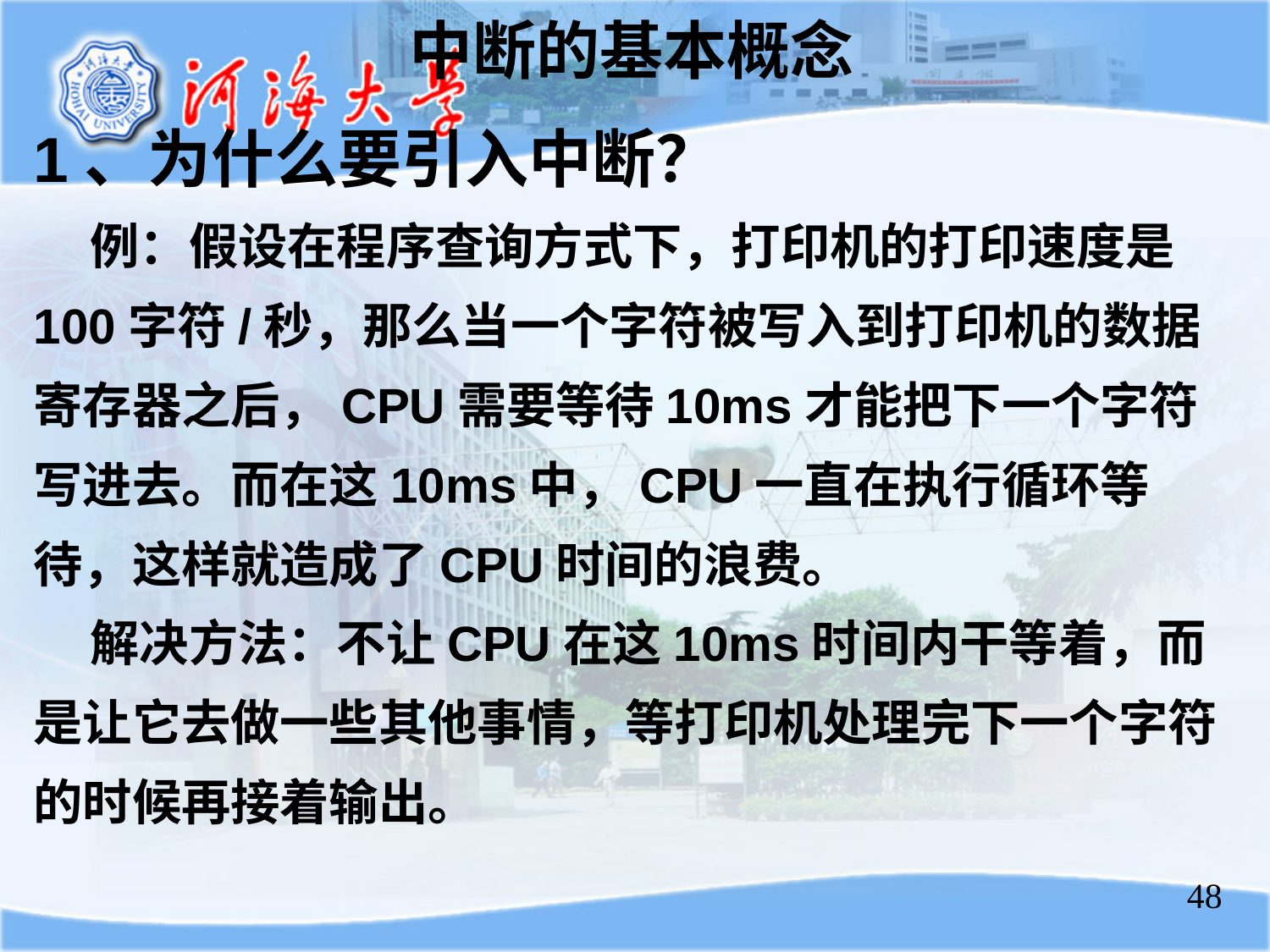

中断的基本概念
1、为什么要引入中断？
    例：假设在程序查询方式下，打印机的打印速度是100字符/秒，那么当一个字符被写入到打印机的数据寄存器之后，CPU需要等待10ms才能把下一个字符写进去。而在这10ms中，CPU一直在执行循环等待，这样就造成了CPU时间的浪费。
    解决方法：不让CPU在这10ms时间内干等着，而是让它去做一些其他事情，等打印机处理完下一个字符的时候再接着输出。
48